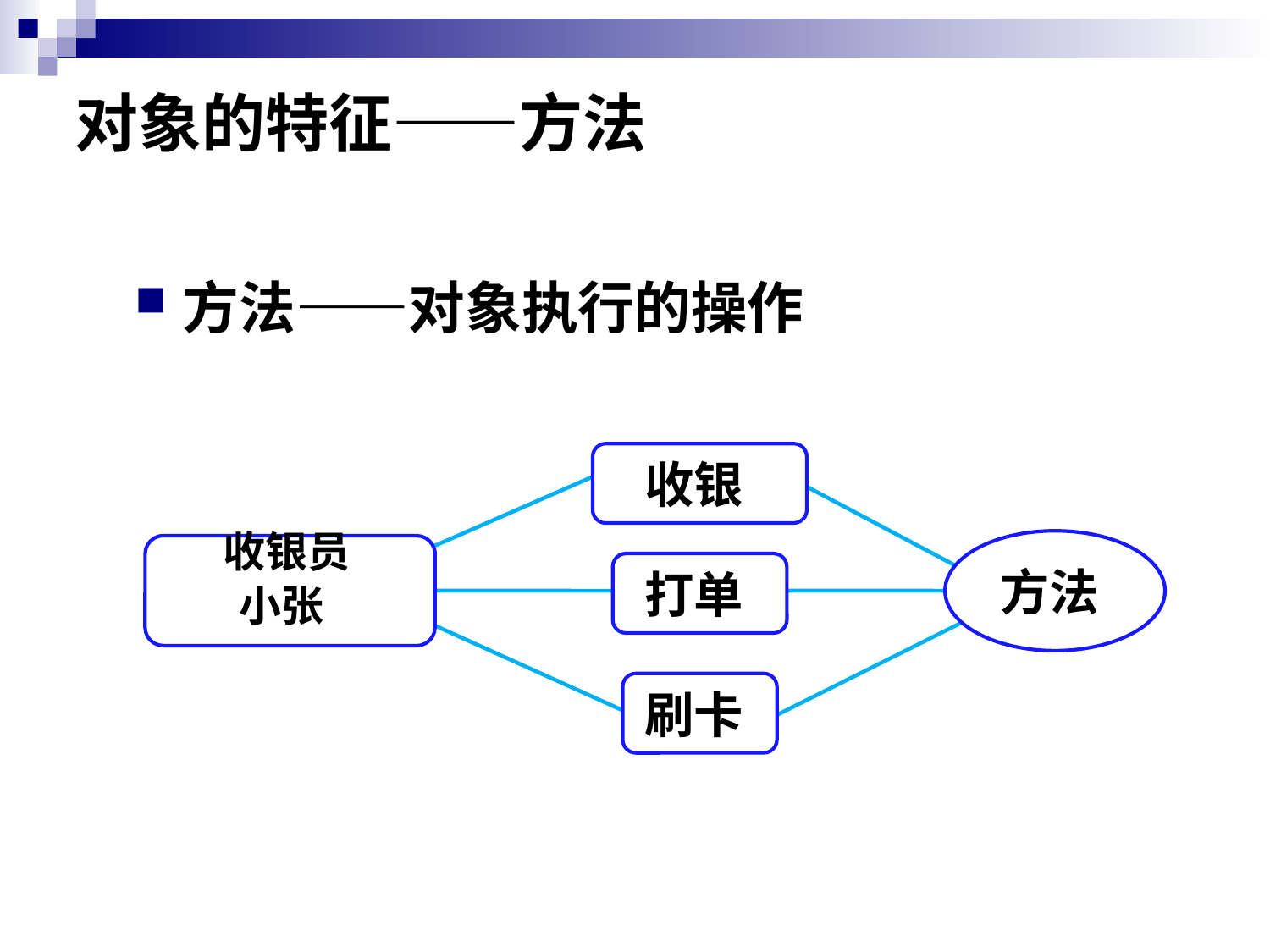

# 对象的特征——方法
方法——对象执行的操作
收银

方法

收银员
小张
打单

刷卡